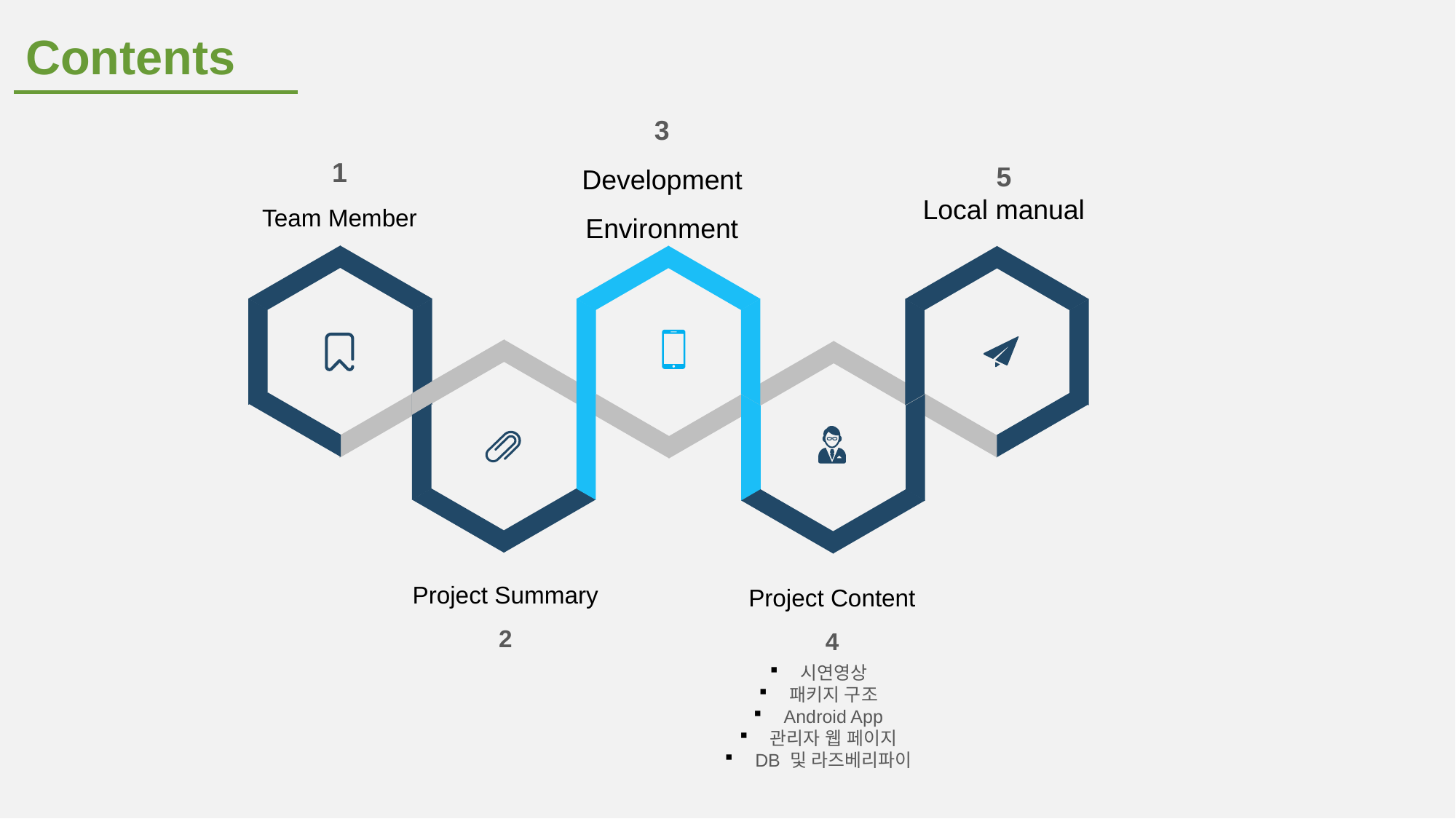

Contents
3
Development Environment
1
Team Member
5
Local manual

Project Summary
2
Project Content
4
시연영상
패키지 구조
Android App
관리자 웹 페이지
DB 및 라즈베리파이